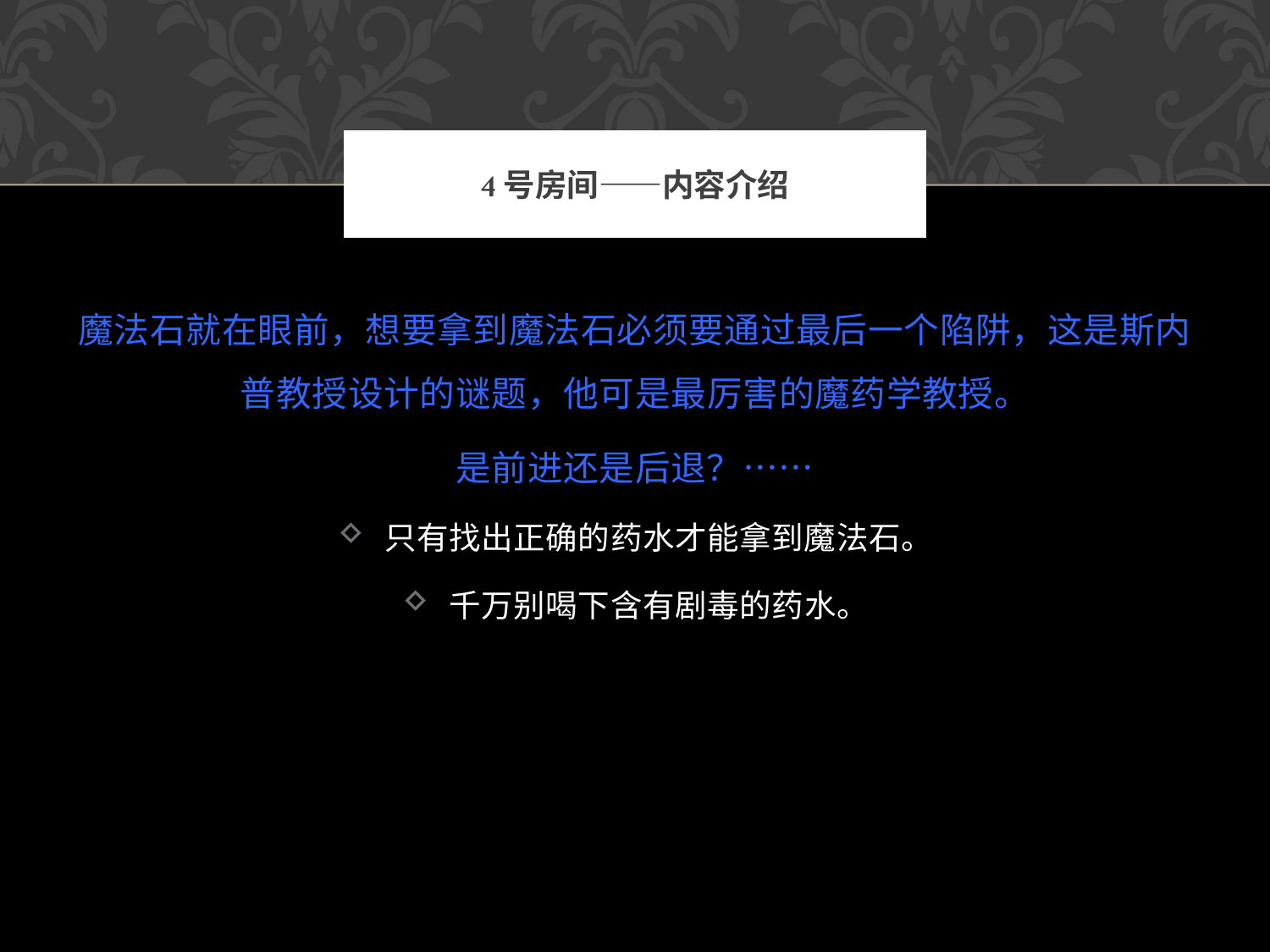

# 4号房间——内容介绍
魔法石就在眼前，想要拿到魔法石必须要通过最后一个陷阱，这是斯内普教授设计的谜题，他可是最厉害的魔药学教授。
是前进还是后退？……
只有找出正确的药水才能拿到魔法石。
千万别喝下含有剧毒的药水。